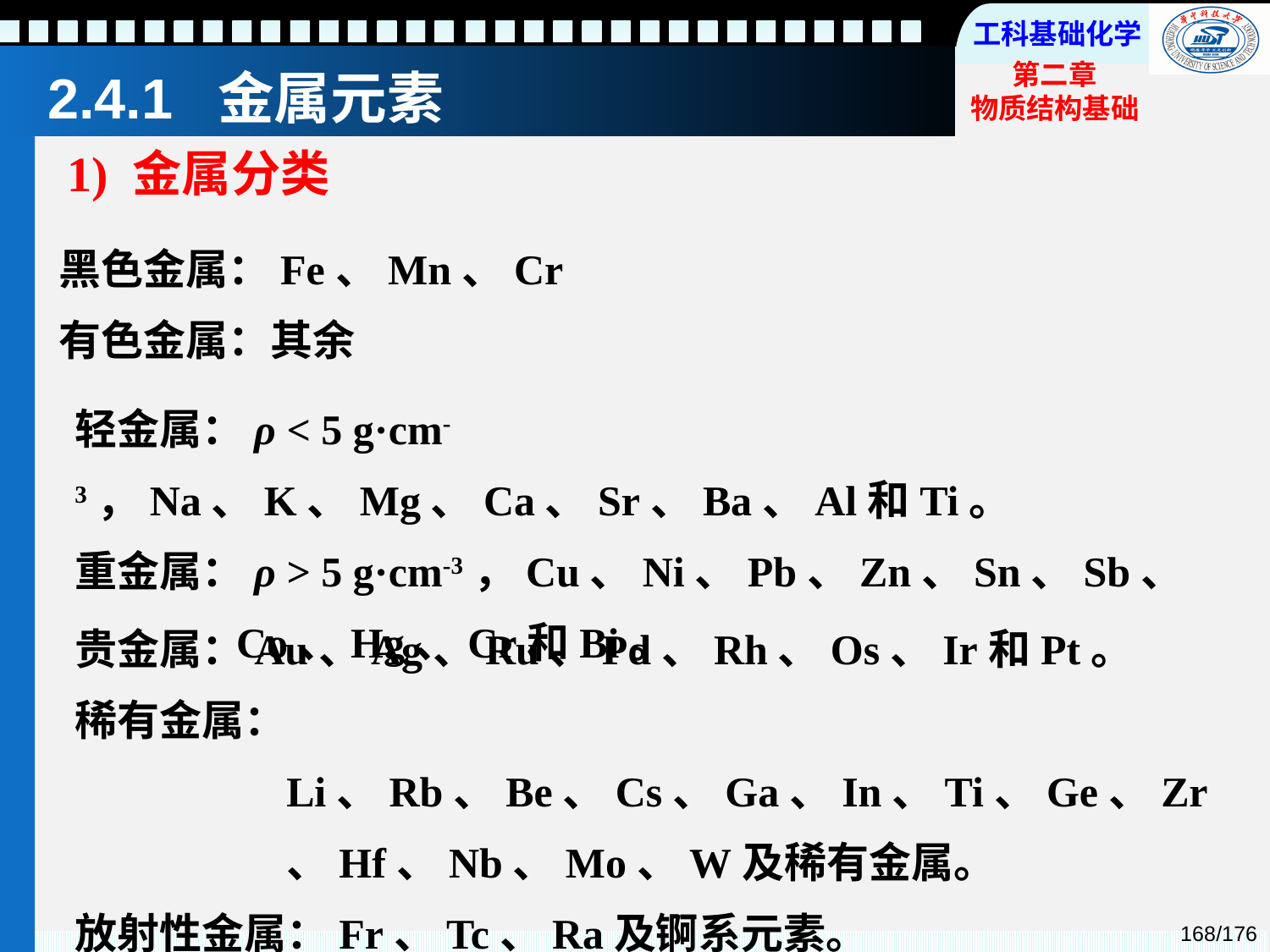

# 2.4.1  金属元素
1) 金属分类
黑色金属：Fe、Mn、Cr
有色金属：其余
轻金属：ρ < 5 g·cm-3，Na、K、Mg、Ca、Sr、Ba、Al和Ti。
重金属：ρ > 5 g·cm-3，Cu、Ni、Pb、Zn、Sn、Sb、Co、Hg、Cr和Bi。
贵金属：Au、Ag、Ru、Pd、Rh、Os、Ir和Pt。
稀有金属：Li、Rb、Be、Cs、Ga、In、Ti、Ge、Zr、Hf、Nb、Mo、W及稀有金属。
放射性金属：Fr、Tc、Ra及锕系元素。